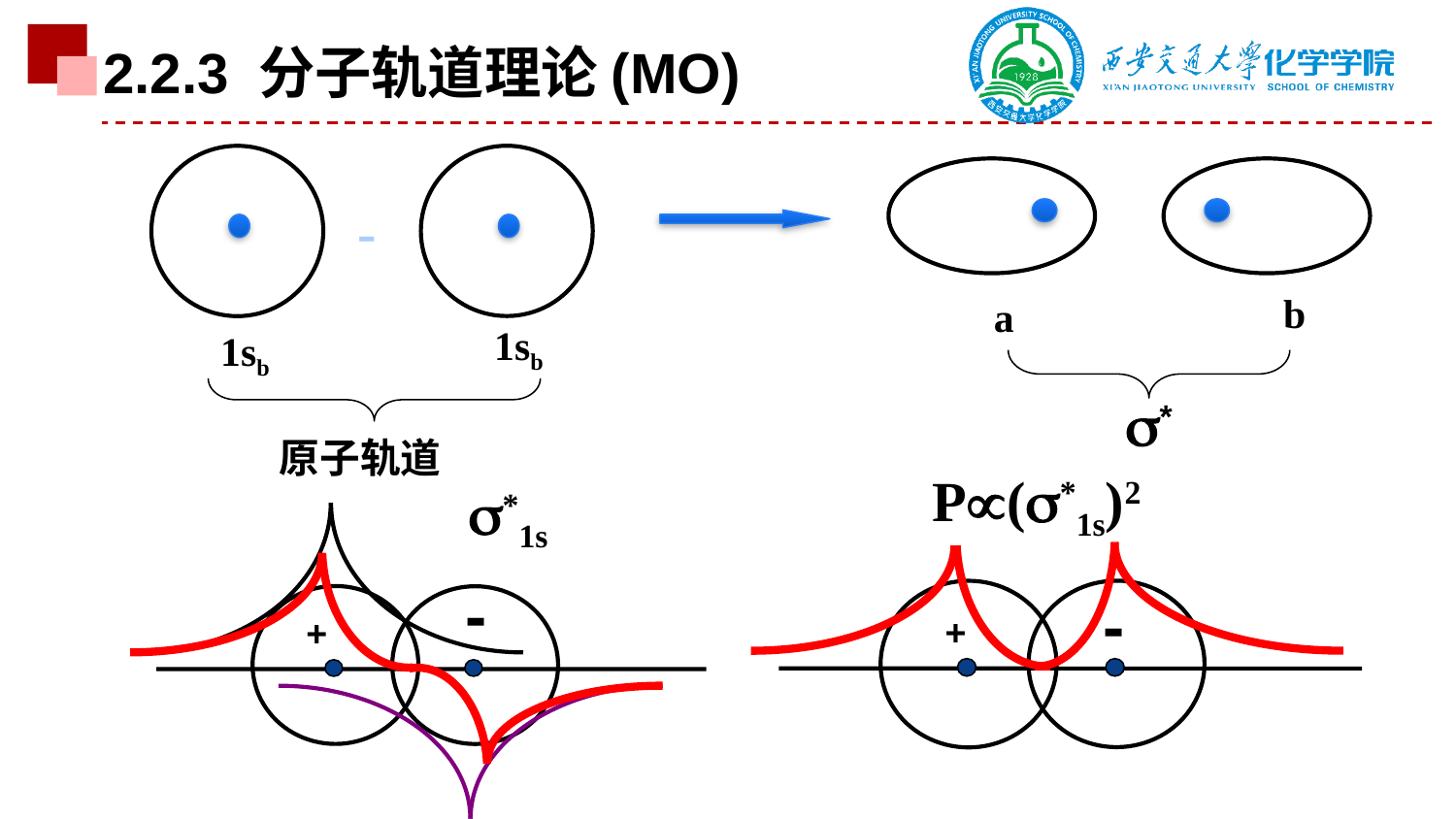

2.2.3 分子轨道理论(MO)

1sb

1sb

b
a
-

σ*
原子轨道
P∝(σ*1s)2

-

+

σ*1s

+

-